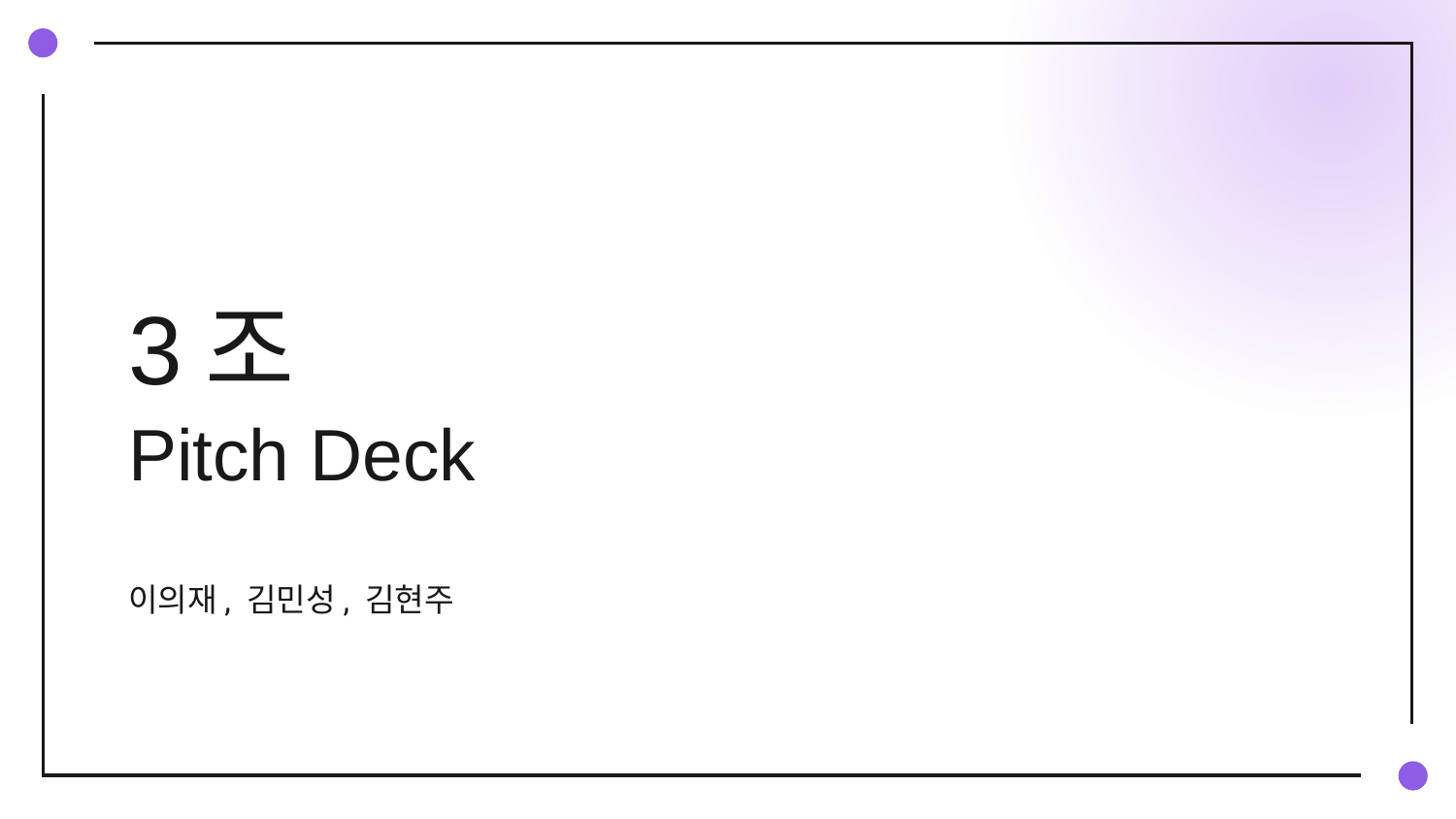

# 3조
Pitch Deck
이의재, 김민성, 김현주